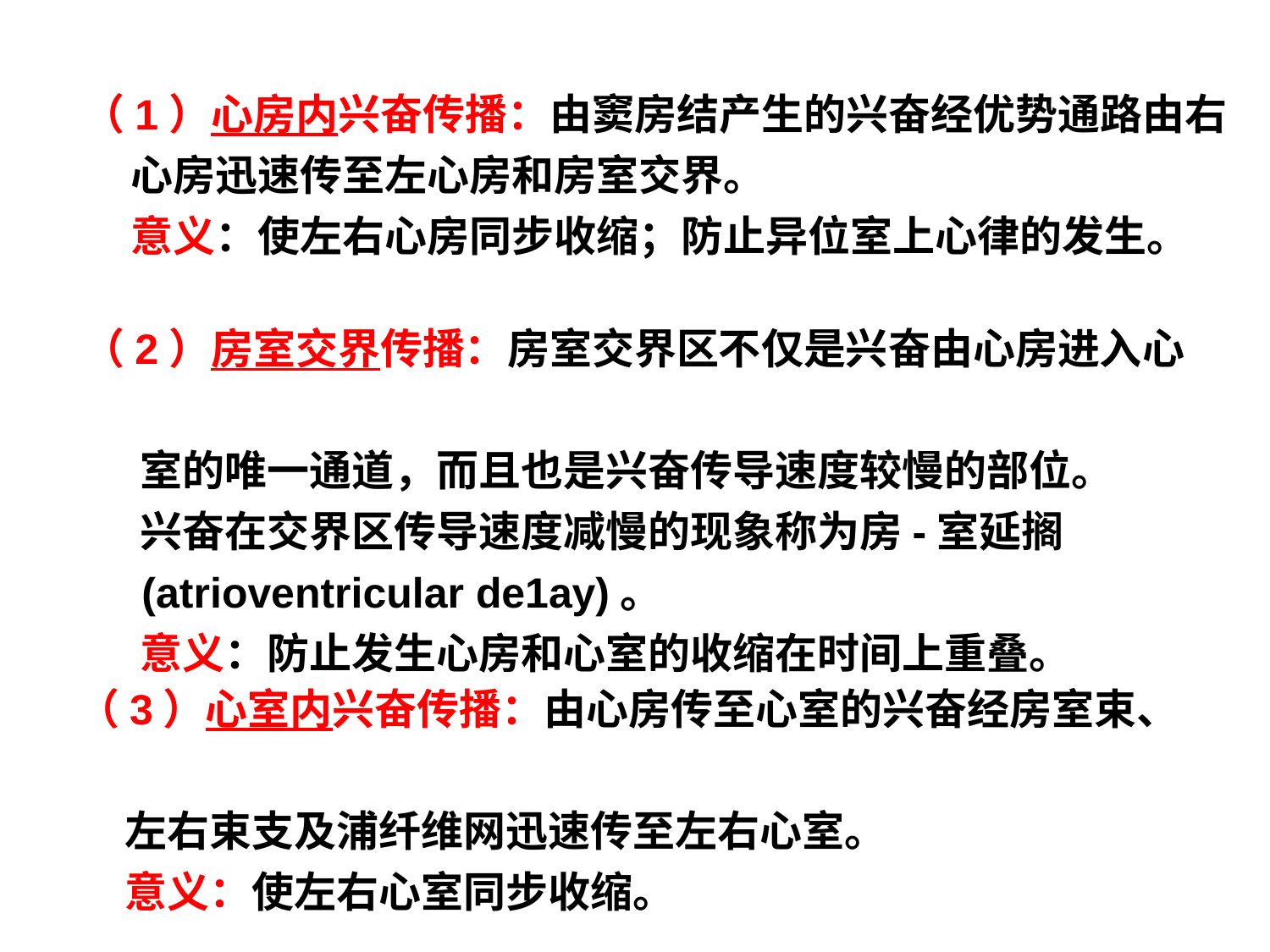

（1）心房内兴奋传播：由窦房结产生的兴奋经优势通路由右
    心房迅速传至左心房和房室交界。
    意义：使左右心房同步收缩；防止异位室上心律的发生。
（2）房室交界传播：房室交界区不仅是兴奋由心房进入心
     室的唯一通道，而且也是兴奋传导速度较慢的部位。
     兴奋在交界区传导速度减慢的现象称为房-室延搁
     (atrioventricular de1ay)。
     意义：防止发生心房和心室的收缩在时间上重叠。
 （3）心室内兴奋传播：由心房传至心室的兴奋经房室束、
      左右束支及浦纤维网迅速传至左右心室。
      意义：使左右心室同步收缩。